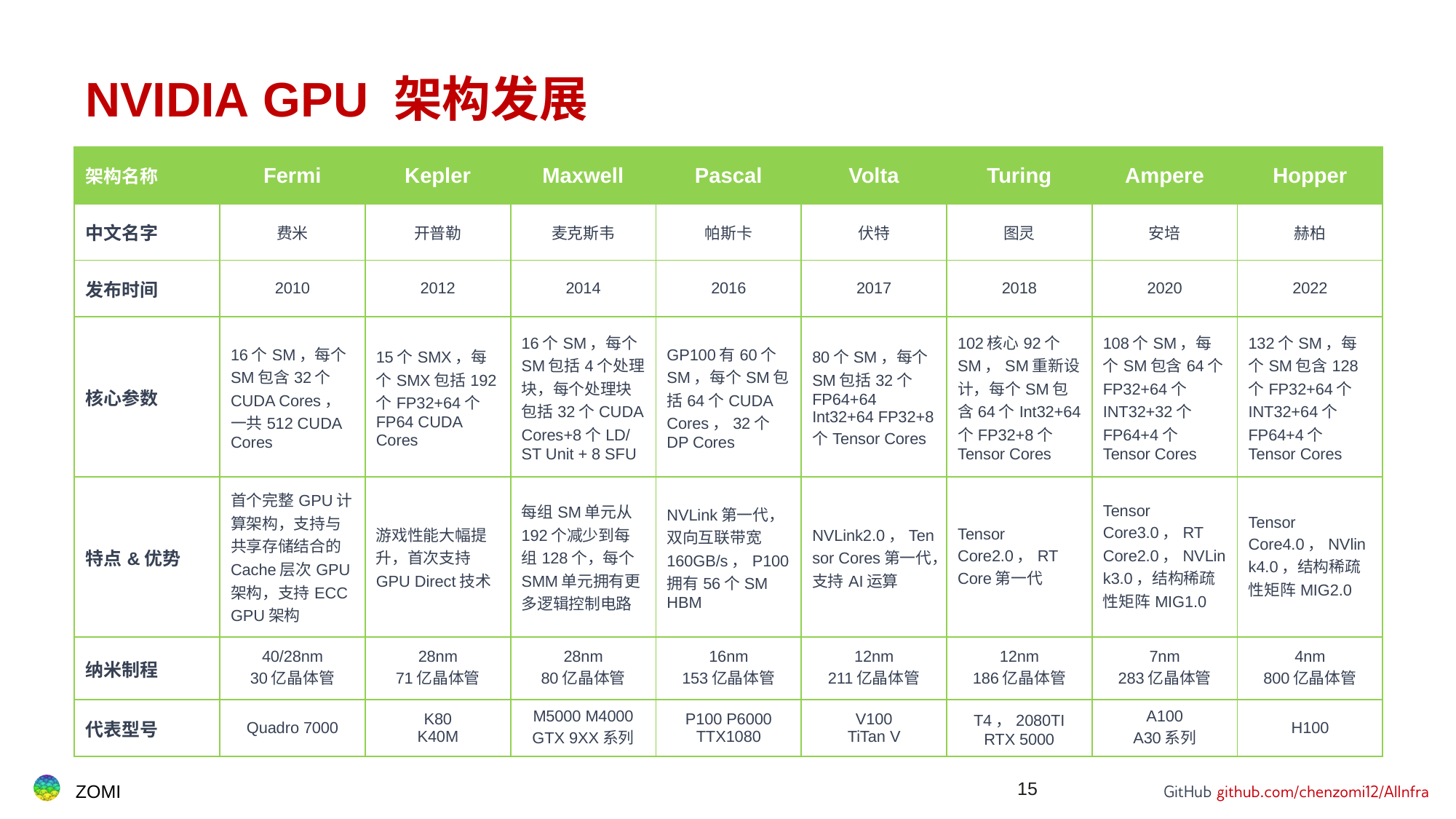

# NVIDIA GPU 架构发展
| 架构名称 | Fermi | Kepler | Maxwell | Pascal | Volta | Turing | Ampere | Hopper |
| --- | --- | --- | --- | --- | --- | --- | --- | --- |
| 中文名字 | 费米 | 开普勒 | 麦克斯韦 | 帕斯卡 | 伏特 | 图灵 | 安培 | 赫柏 |
| 发布时间 | 2010 | 2012 | 2014 | 2016 | 2017 | 2018 | 2020 | 2022 |
| 核心参数 | 16个SM，每个SM包含32个CUDA Cores，一共512 CUDA Cores | 15个SMX，每个SMX包括192个FP32+64个FP64 CUDA Cores | 16个SM，每个SM包括4个处理块，每个处理块包括32个CUDA Cores+8个LD/ST Unit + 8 SFU | GP100有60个SM，每个SM包括64个CUDA Cores，32个DP Cores | 80个SM，每个SM包括32个FP64+64 Int32+64 FP32+8个Tensor Cores | 102核心92个SM，SM重新设计，每个SM包含64个Int32+64个FP32+8个Tensor Cores | 108个SM，每个SM包含64个FP32+64个INT32+32个FP64+4个Tensor Cores | 132个SM，每个SM包含128个FP32+64个INT32+64个FP64+4个Tensor Cores |
| 特点&优势 | 首个完整GPU计算架构，支持与共享存储结合的Cache层次GPU架构，支持ECC GPU架构 | 游戏性能大幅提升，首次支持GPU Direct技术 | 每组SM单元从192个减少到每组128个，每个SMM单元拥有更多逻辑控制电路 | NVLink第一代，双向互联带宽160GB/s，P100拥有56个SM HBM | NVLink2.0，Tensor Cores第一代，支持AI运算 | Tensor Core2.0，RT Core第一代 | Tensor Core3.0，RT Core2.0，NVLink3.0，结构稀疏性矩阵MIG1.0 | Tensor Core4.0，NVlink4.0，结构稀疏性矩阵MIG2.0 |
| 纳米制程 | 40/28nm 30亿晶体管 | 28nm 71亿晶体管 | 28nm 80亿晶体管 | 16nm 153亿晶体管 | 12nm 211亿晶体管 | 12nm 186亿晶体管 | 7nm 283亿晶体管 | 4nm 800亿晶体管 |
| 代表型号 | Quadro 7000 | K80 K40M | M5000 M4000 GTX 9XX系列 | P100 P6000 TTX1080 | V100 TiTan V | T4，2080TI RTX 5000 | A100 A30系列 | H100 |